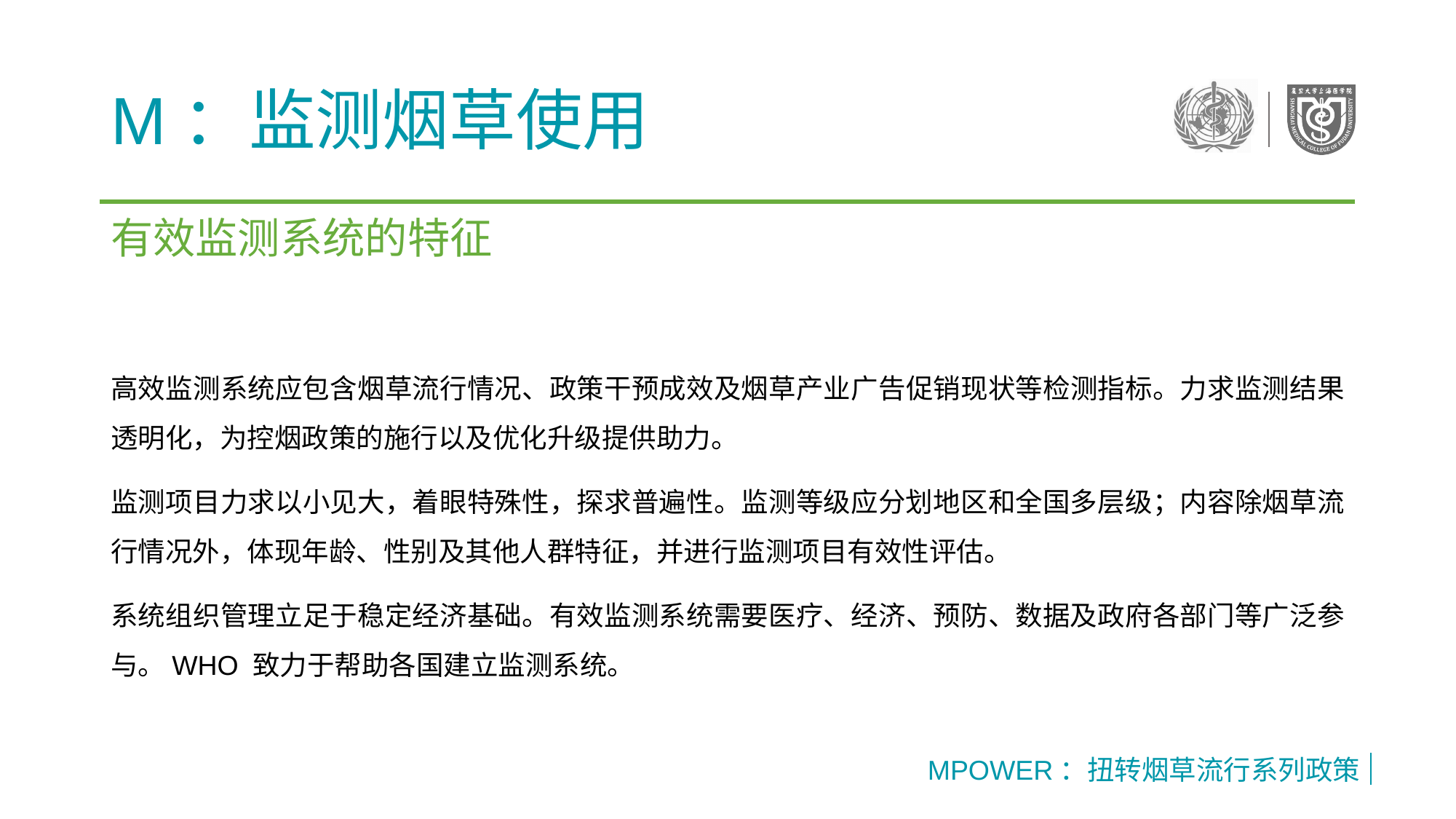

# M：监测烟草使用
有效监测系统的特征
高效监测系统应包含烟草流行情况、政策干预成效及烟草产业广告促销现状等检测指标。力求监测结果透明化，为控烟政策的施行以及优化升级提供助力。
监测项目力求以小见大，着眼特殊性，探求普遍性。监测等级应分划地区和全国多层级；内容除烟草流行情况外，体现年龄、性别及其他人群特征，并进行监测项目有效性评估。
系统组织管理立足于稳定经济基础。有效监测系统需要医疗、经济、预防、数据及政府各部门等广泛参与。WHO 致力于帮助各国建立监测系统。